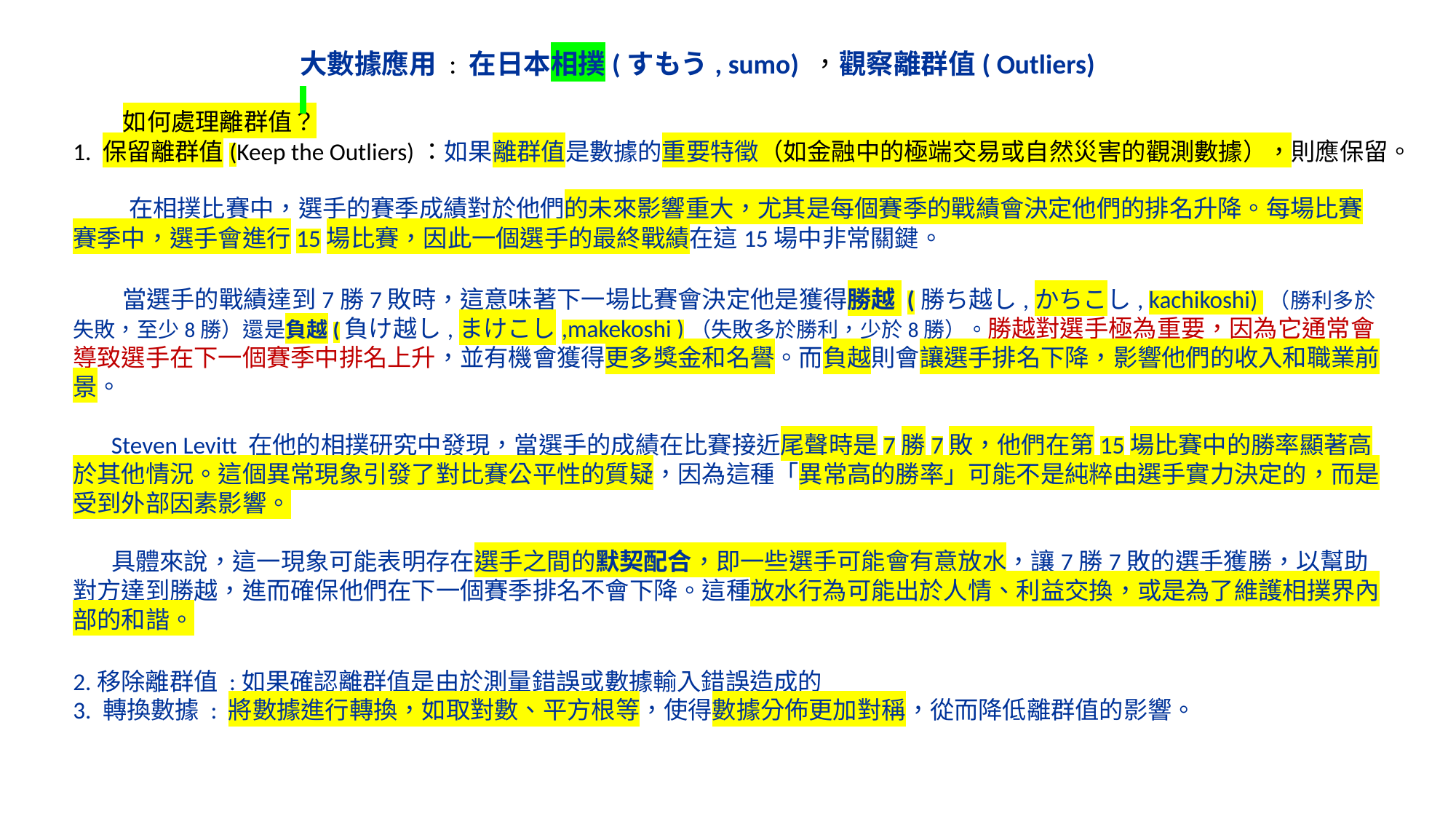

大數據應用 : 在日本相撲(すもう, sumo) ，觀察離群值( Outliers)

       如何處理離群值？
1. 保留離群值(Keep the Outliers)：如果離群值是數據的重要特徵（如金融中的極端交易或自然災害的觀測數據），則應保留。
        在相撲比賽中，選手的賽季成績對於他們的未來影響重大，尤其是每個賽季的戰績會決定他們的排名升降。每場比賽賽季中，選手會進行15場比賽，因此一個選手的最終戰績在這15場中非常關鍵。

        當選手的戰績達到7勝7敗時，這意味著下一場比賽會決定他是獲得勝越 (勝ち越し,かちこし, kachikoshi) （勝利多於失敗，至少8勝）還是負越(負け越し,まけこし,makekoshi )（失敗多於勝利，少於8勝）。勝越對選手極為重要，因為它通常會導致選手在下一個賽季中排名上升，並有機會獲得更多獎金和名譽。而負越則會讓選手排名下降，影響他們的收入和職業前景。

       Steven Levitt 在他的相撲研究中發現，當選手的成績在比賽接近尾聲時是7勝7敗，他們在第15場比賽中的勝率顯著高於其他情況。這個異常現象引發了對比賽公平性的質疑，因為這種「異常高的勝率」可能不是純粹由選手實力決定的，而是受到外部因素影響。

      具體來說，這一現象可能表明存在選手之間的默契配合，即一些選手可能會有意放水，讓7勝7敗的選手獲勝，以幫助對方達到勝越，進而確保他們在下一個賽季排名不會下降。這種放水行為可能出於人情、利益交換，或是為了維護相撲界內部的和諧。

2.移除離群值 :如果確認離群值是由於測量錯誤或數據輸入錯誤造成的
3. 轉換數據 : 將數據進行轉換，如取對數、平方根等，使得數據分佈更加對稱，從而降低離群值的影響。